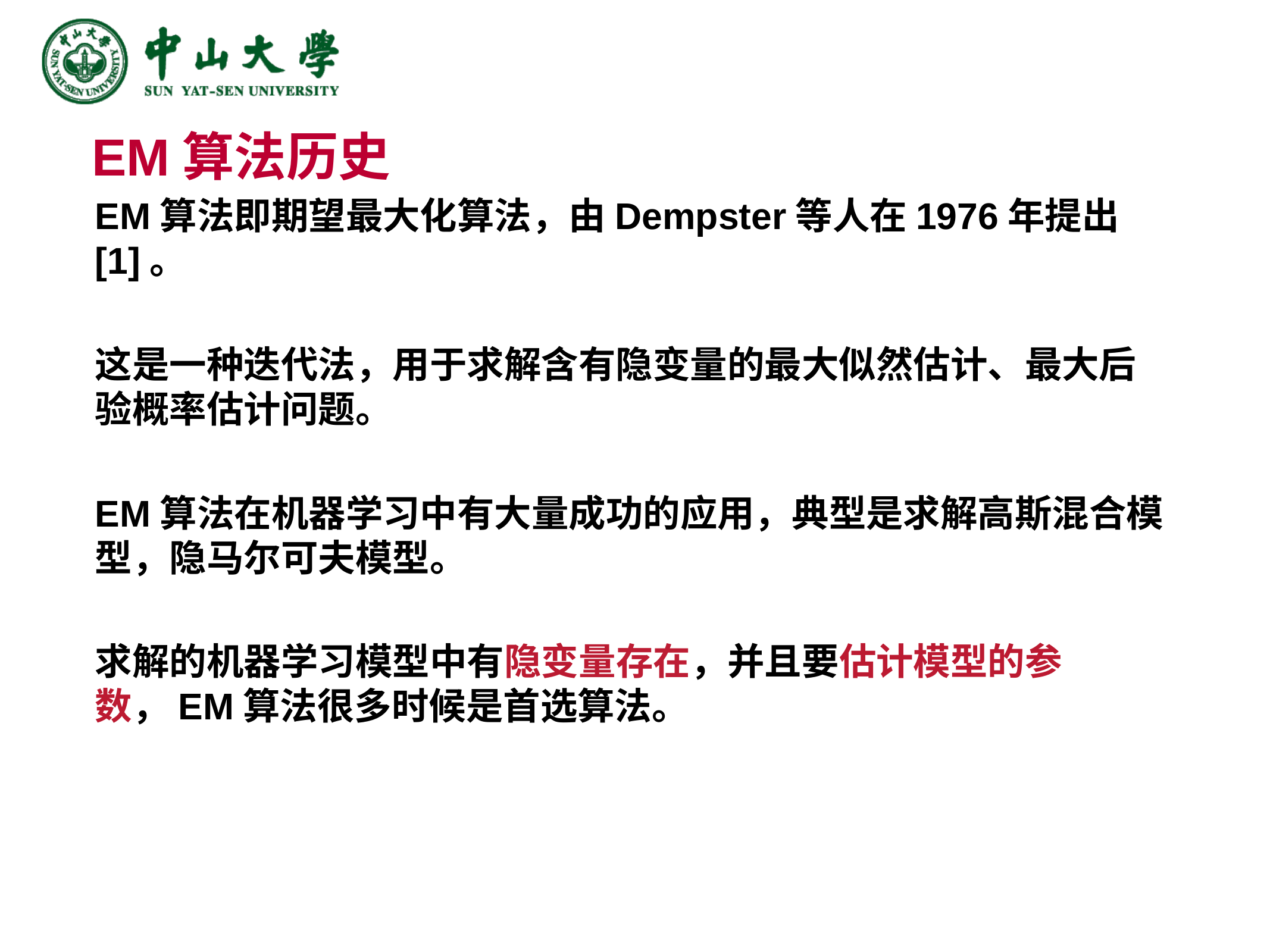

# EM算法历史
EM算法即期望最大化算法，由Dempster等人在1976年提出[1]。

这是一种迭代法，用于求解含有隐变量的最大似然估计、最大后验概率估计问题。

EM算法在机器学习中有大量成功的应用，典型是求解高斯混合模型，隐马尔可夫模型。

求解的机器学习模型中有隐变量存在，并且要估计模型的参数，EM算法很多时候是首选算法。